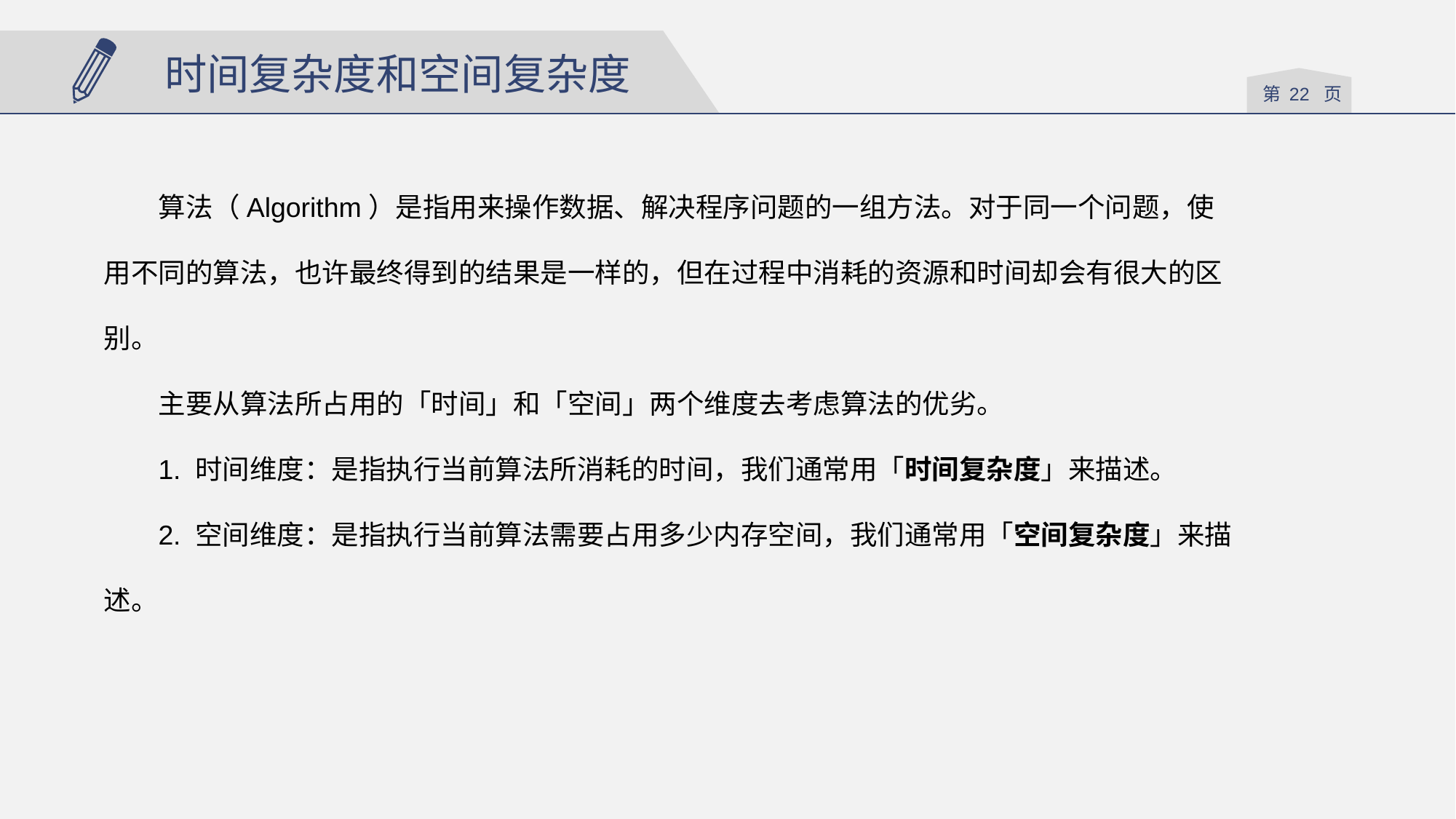

时间复杂度和空间复杂度
算法（Algorithm）是指用来操作数据、解决程序问题的一组方法。对于同一个问题，使用不同的算法，也许最终得到的结果是一样的，但在过程中消耗的资源和时间却会有很大的区别。
主要从算法所占用的「时间」和「空间」两个维度去考虑算法的优劣。
1. 时间维度：是指执行当前算法所消耗的时间，我们通常用「时间复杂度」来描述。
2. 空间维度：是指执行当前算法需要占用多少内存空间，我们通常用「空间复杂度」来描述。